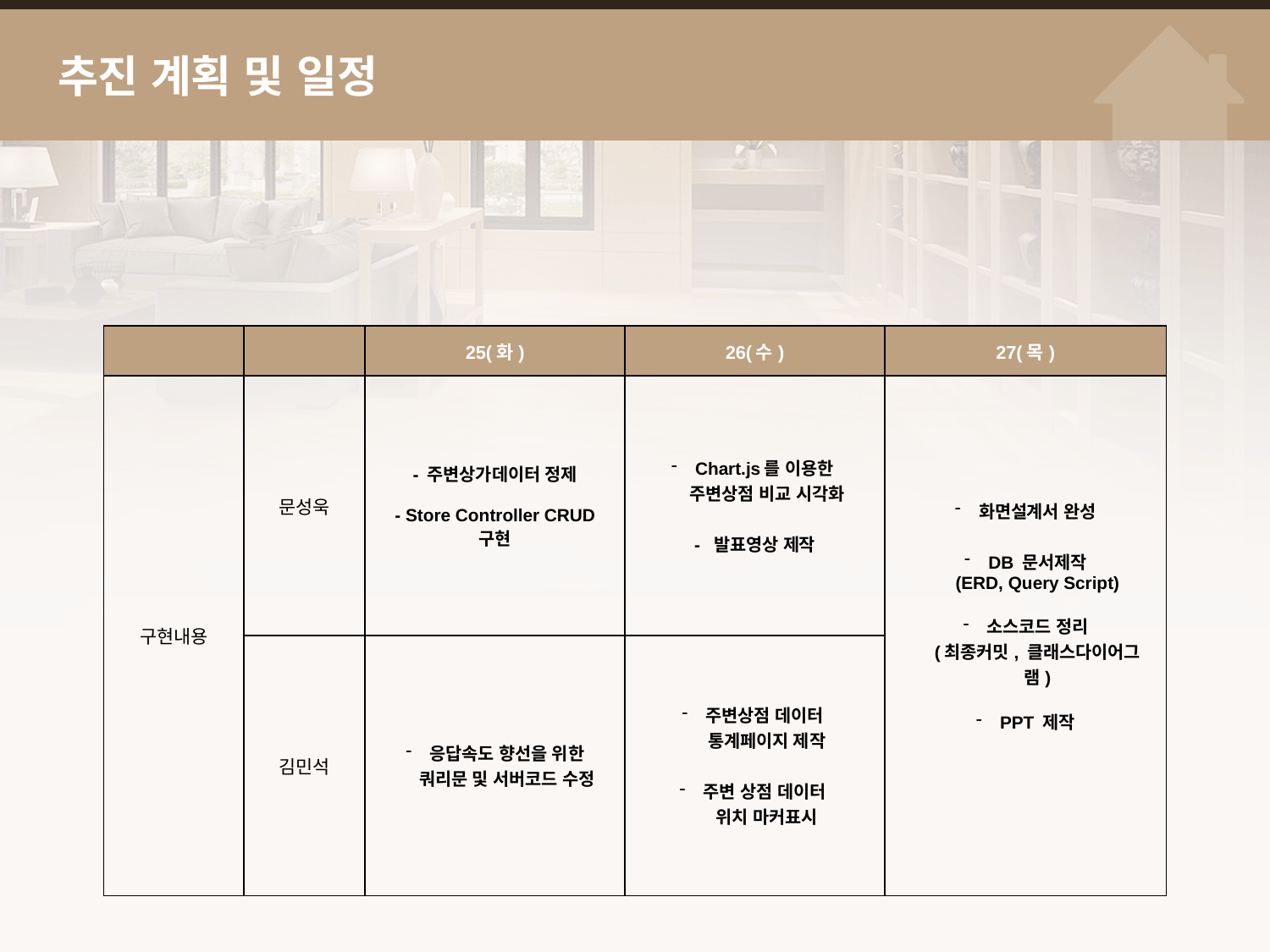

# 추진 계획 및 일정
|  |  | 25(화) | 26(수) | 27(목) |
| --- | --- | --- | --- | --- |
| 구현내용 | 문성욱 | - 주변상가데이터 정제 - Store Controller CRUD 구현 | Chart.js를 이용한 주변상점 비교 시각화 - 발표영상 제작 | 화면설계서 완성 DB 문서제작 (ERD, Query Script) 소스코드 정리 (최종커밋, 클래스다이어그램) PPT 제작 |
|  | 김민석 | 응답속도 향선을 위한 쿼리문 및 서버코드 수정 | 주변상점 데이터 통계페이지 제작 주변 상점 데이터 위치 마커표시 |  |